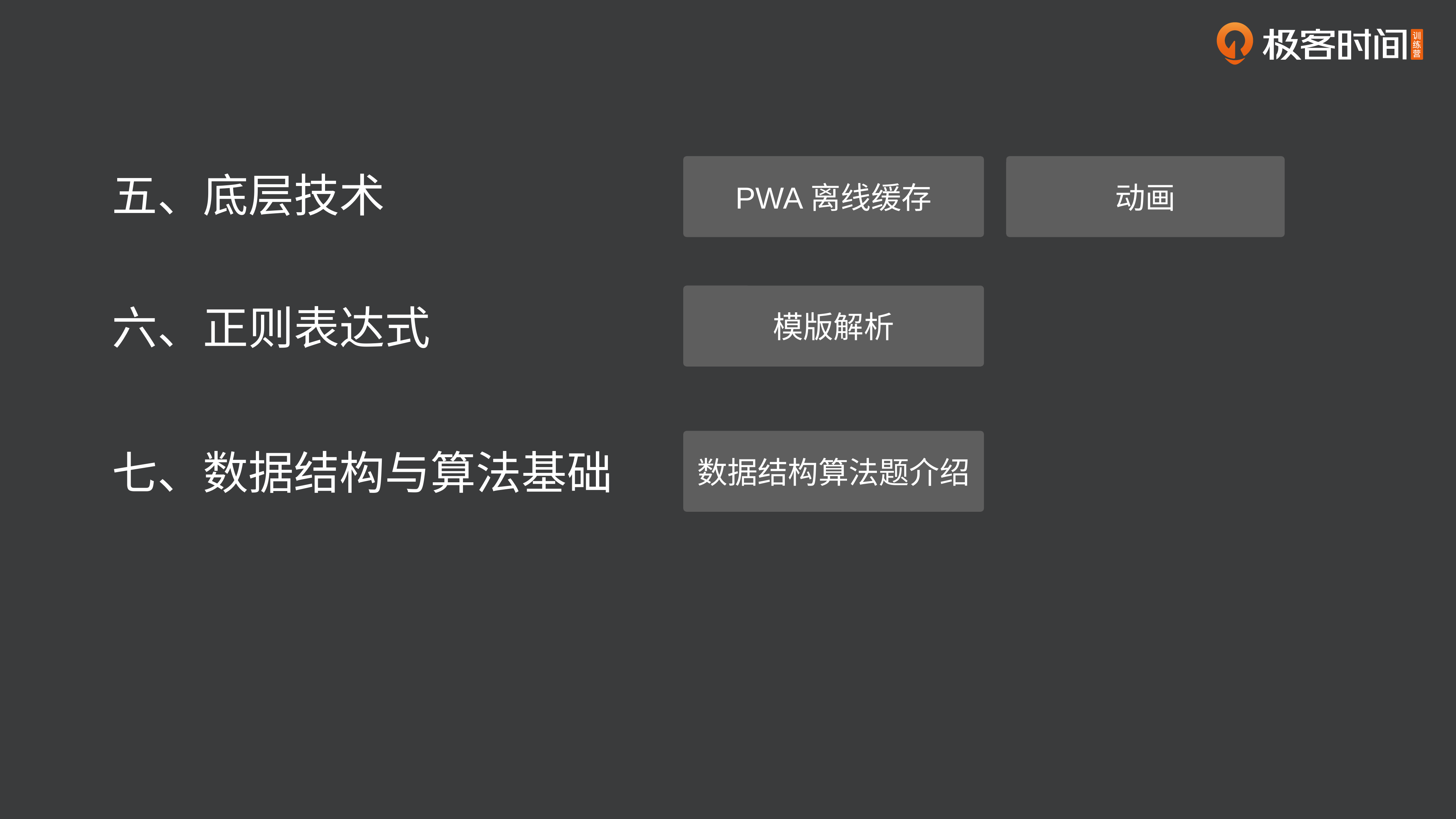

PWA离线缓存
动画
五、底层技术
模版解析
六、正则表达式
数据结构算法题介绍
七、数据结构与算法基础